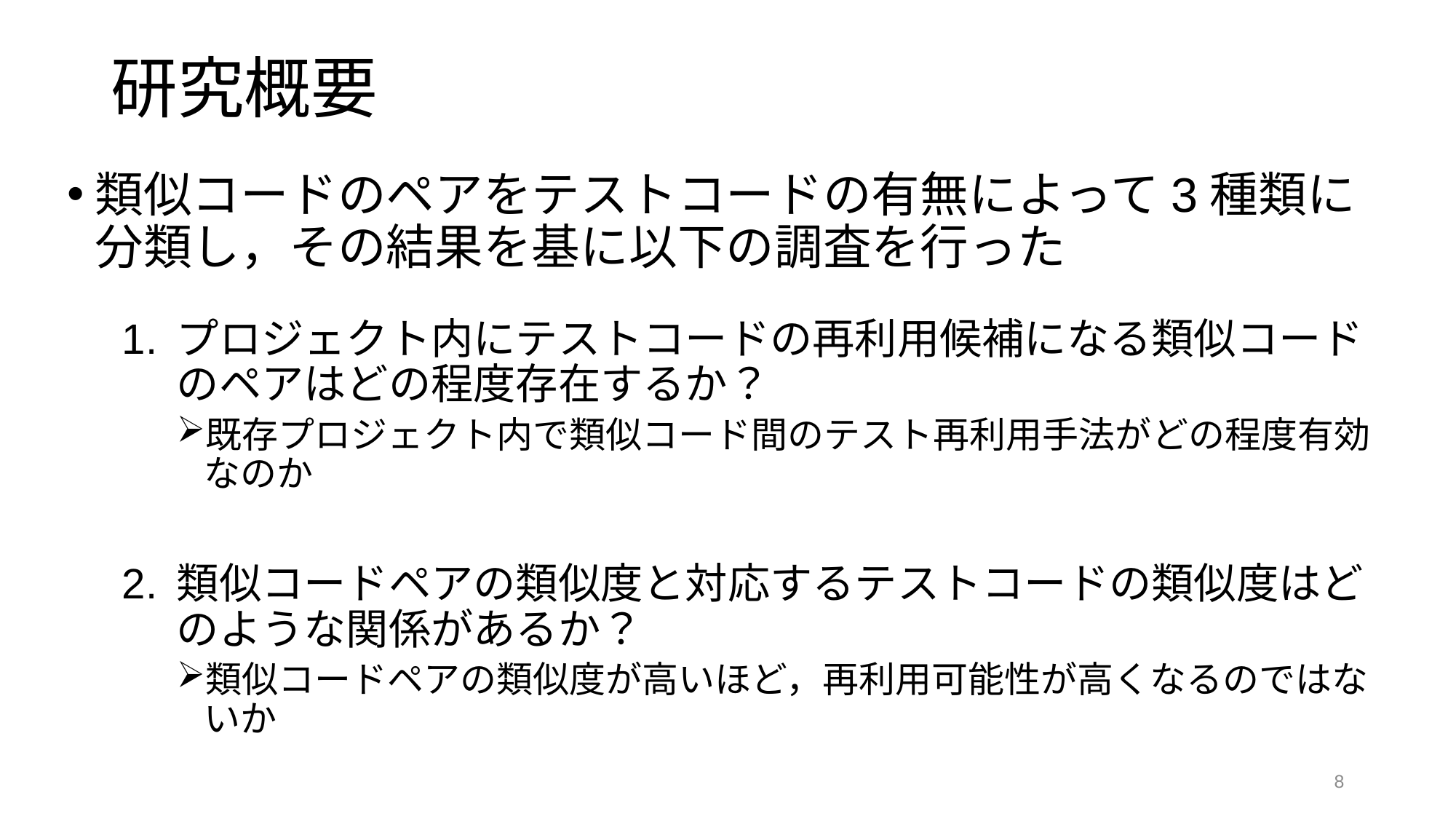

# 研究概要
類似コードのペアをテストコードの有無によって3種類に分類し，その結果を基に以下の調査を行った

プロジェクト内にテストコードの再利用候補になる類似コードのペアはどの程度存在するか？
既存プロジェクト内で類似コード間のテスト再利用手法がどの程度有効なのか

類似コードペアの類似度と対応するテストコードの類似度はどのような関係があるか？
類似コードペアの類似度が高いほど，再利用可能性が高くなるのではないか

8